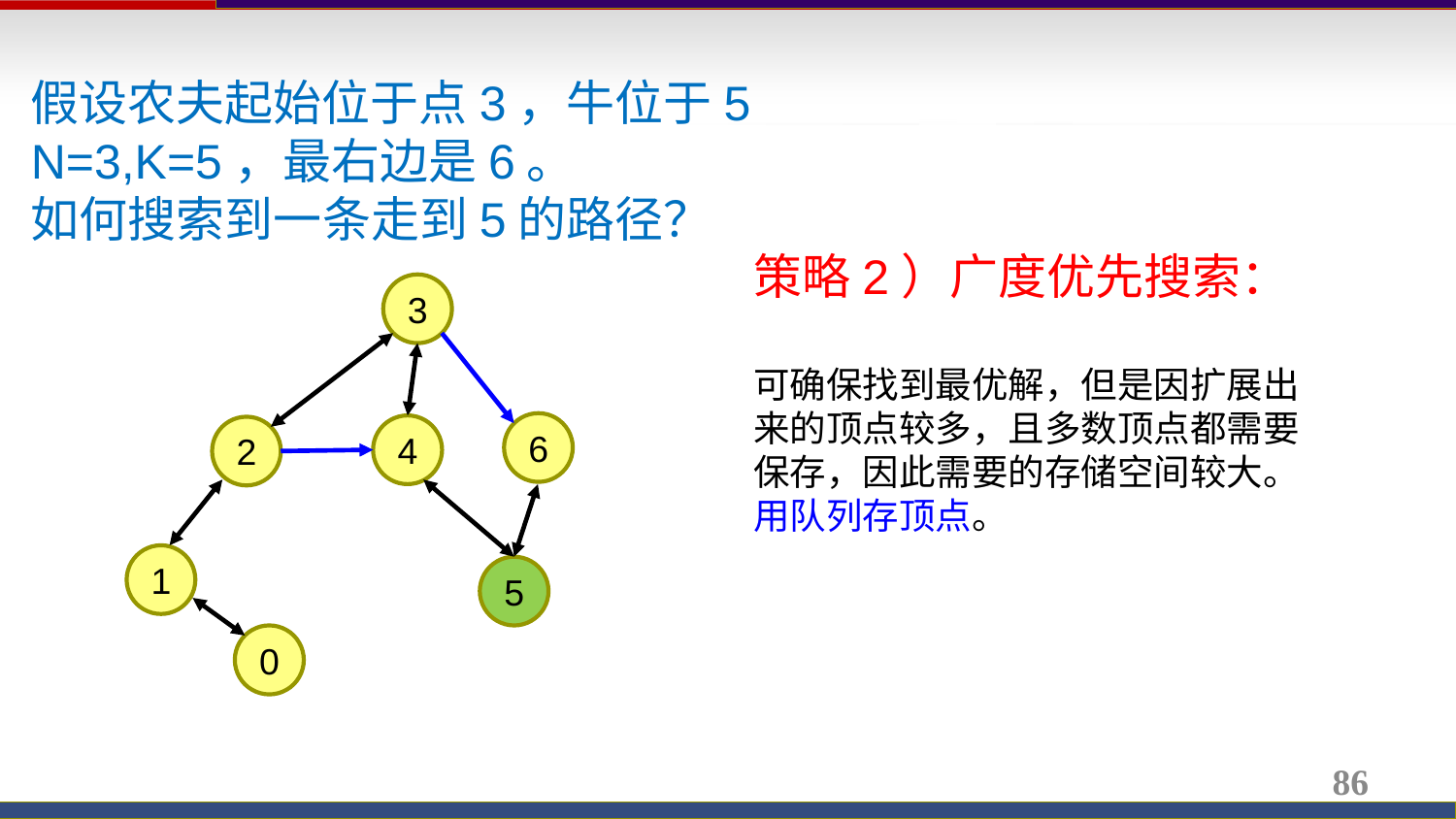

假设农夫起始位于点3，牛位于5
N=3,K=5，最右边是6。
如何搜索到一条走到5的路径？
策略2）广度优先搜索：

可确保找到最优解，但是因扩展出来的顶点较多，且多数顶点都需要保存，因此需要的存储空间较大。用队列存顶点。
3
6
4
2
1
5
0